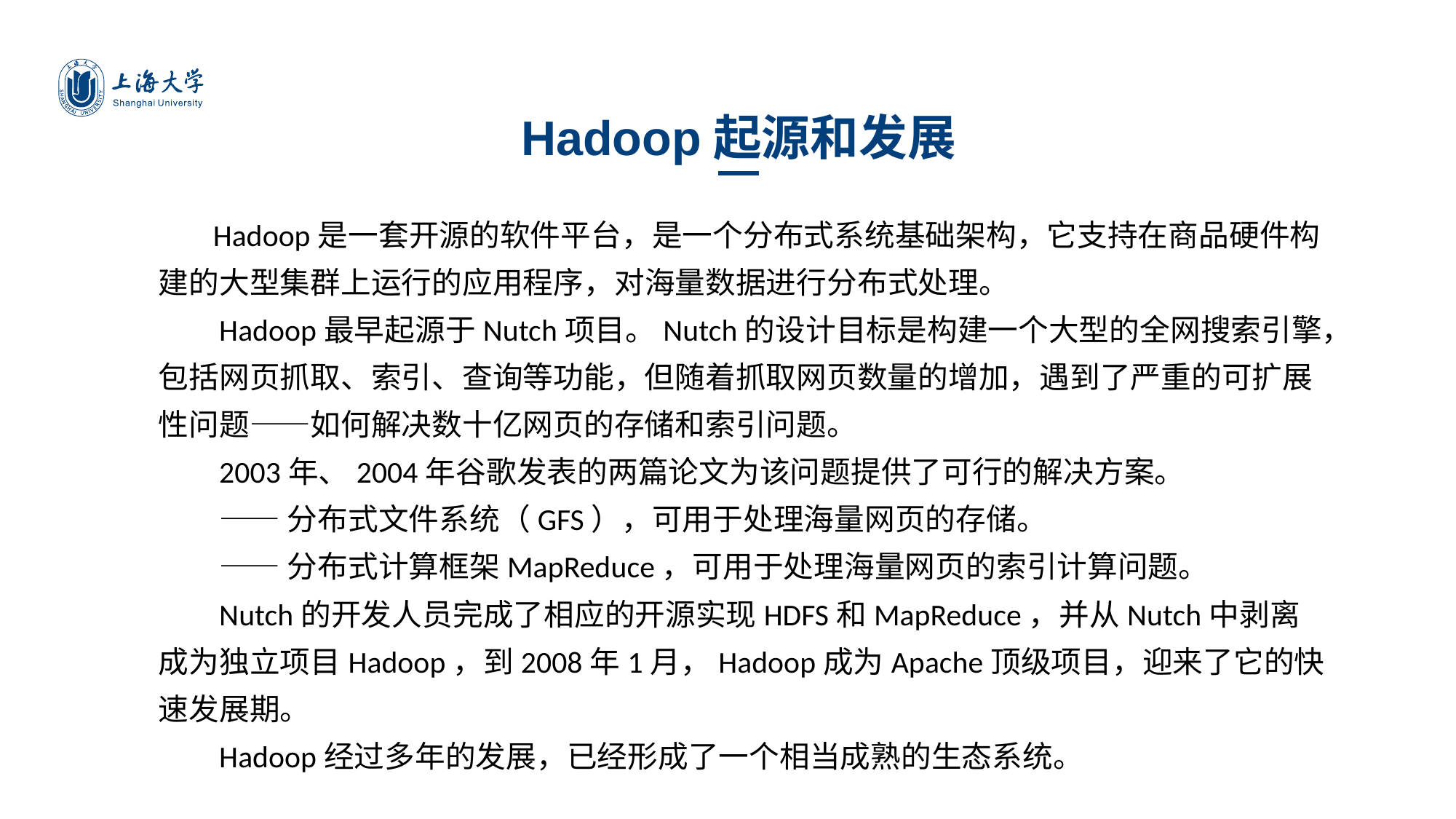

Hadoop起源和发展
Hadoop是一套开源的软件平台，是一个分布式系统基础架构，它支持在商品硬件构建的大型集群上运行的应用程序，对海量数据进行分布式处理。
Hadoop最早起源于Nutch项目。Nutch的设计目标是构建一个大型的全网搜索引擎，包括网页抓取、索引、查询等功能，但随着抓取网页数量的增加，遇到了严重的可扩展性问题——如何解决数十亿网页的存储和索引问题。
2003年、2004年谷歌发表的两篇论文为该问题提供了可行的解决方案。
——分布式文件系统（GFS），可用于处理海量网页的存储。
——分布式计算框架MapReduce，可用于处理海量网页的索引计算问题。
Nutch的开发人员完成了相应的开源实现HDFS和MapReduce，并从Nutch中剥离成为独立项目Hadoop，到2008年1月，Hadoop成为Apache顶级项目，迎来了它的快速发展期。
Hadoop经过多年的发展，已经形成了一个相当成熟的生态系统。